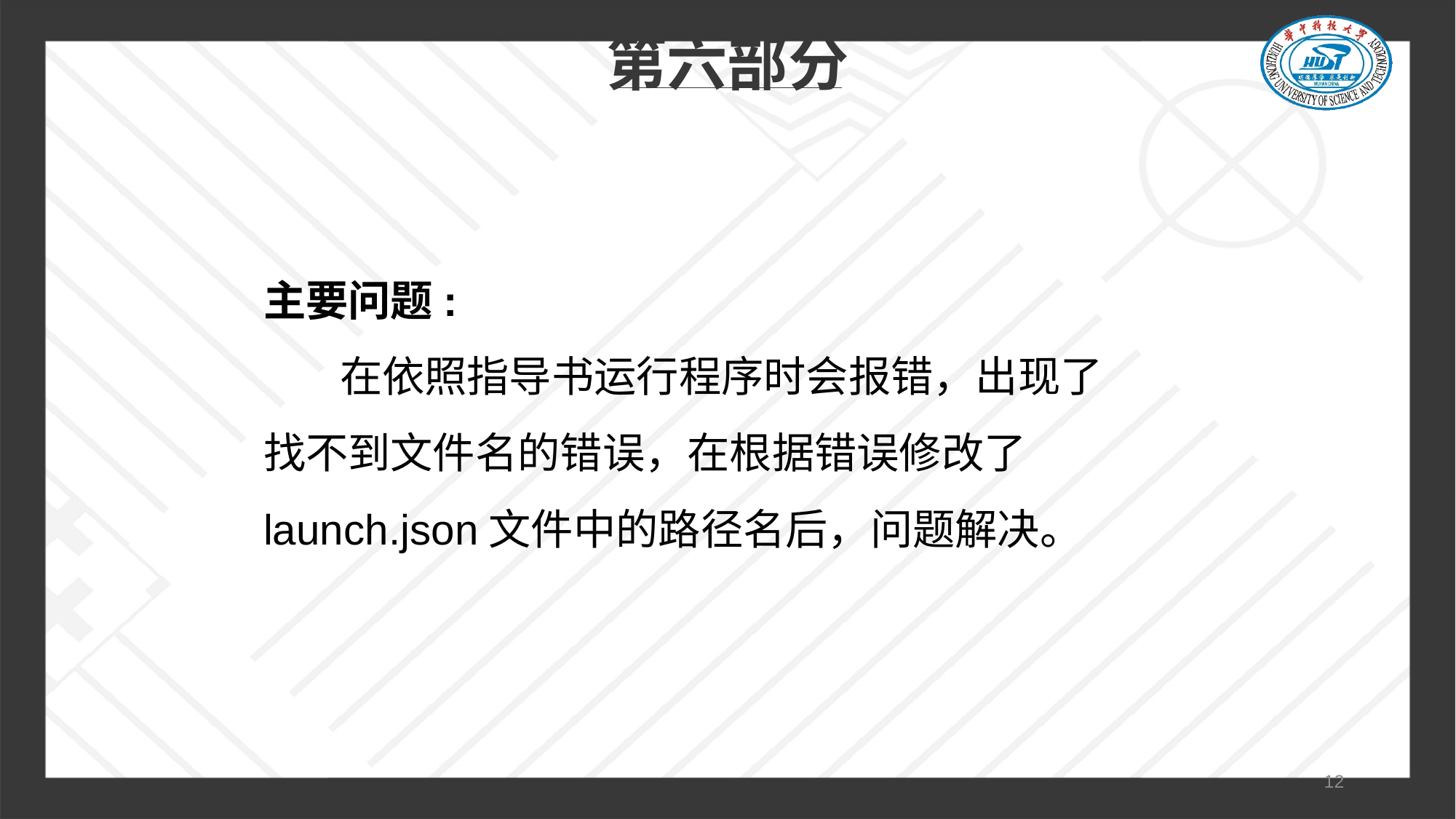

# 第六部分
主要问题:
       在依照指导书运行程序时会报错，出现了找不到文件名的错误，在根据错误修改了launch.json文件中的路径名后，问题解决。
12